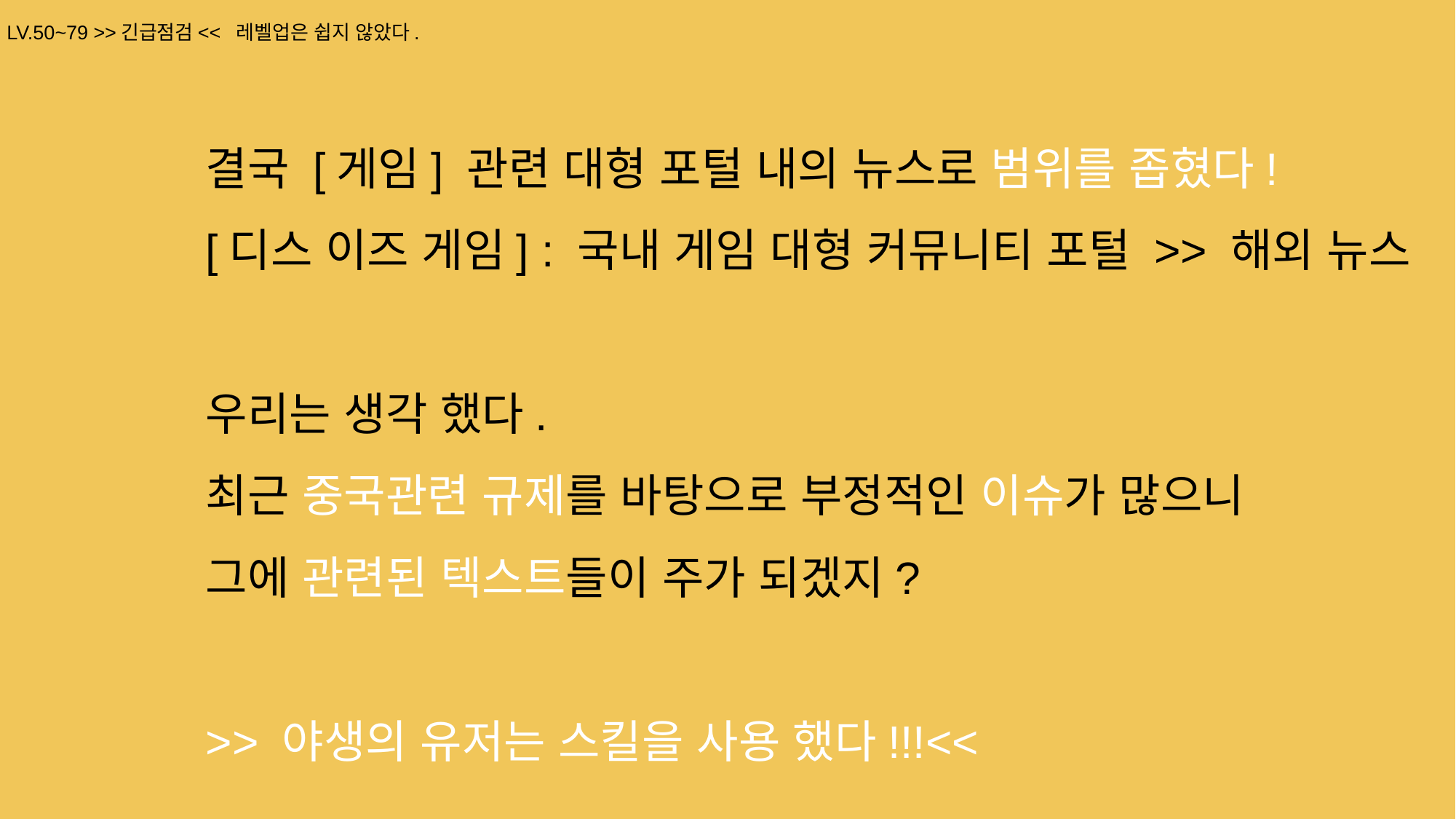

LV.50~79 >>긴급점검<<  레벨업은 쉽지 않았다.

결국 [게임] 관련 대형 포털 내의 뉴스로 범위를 좁혔다!
[디스 이즈 게임] : 국내 게임 대형 커뮤니티 포털 >> 해외 뉴스

우리는 생각 했다.
최근 중국관련 규제를 바탕으로 부정적인 이슈가 많으니
그에 관련된 텍스트들이 주가 되겠지?

>> 야생의 유저는 스킬을 사용 했다!!!<<